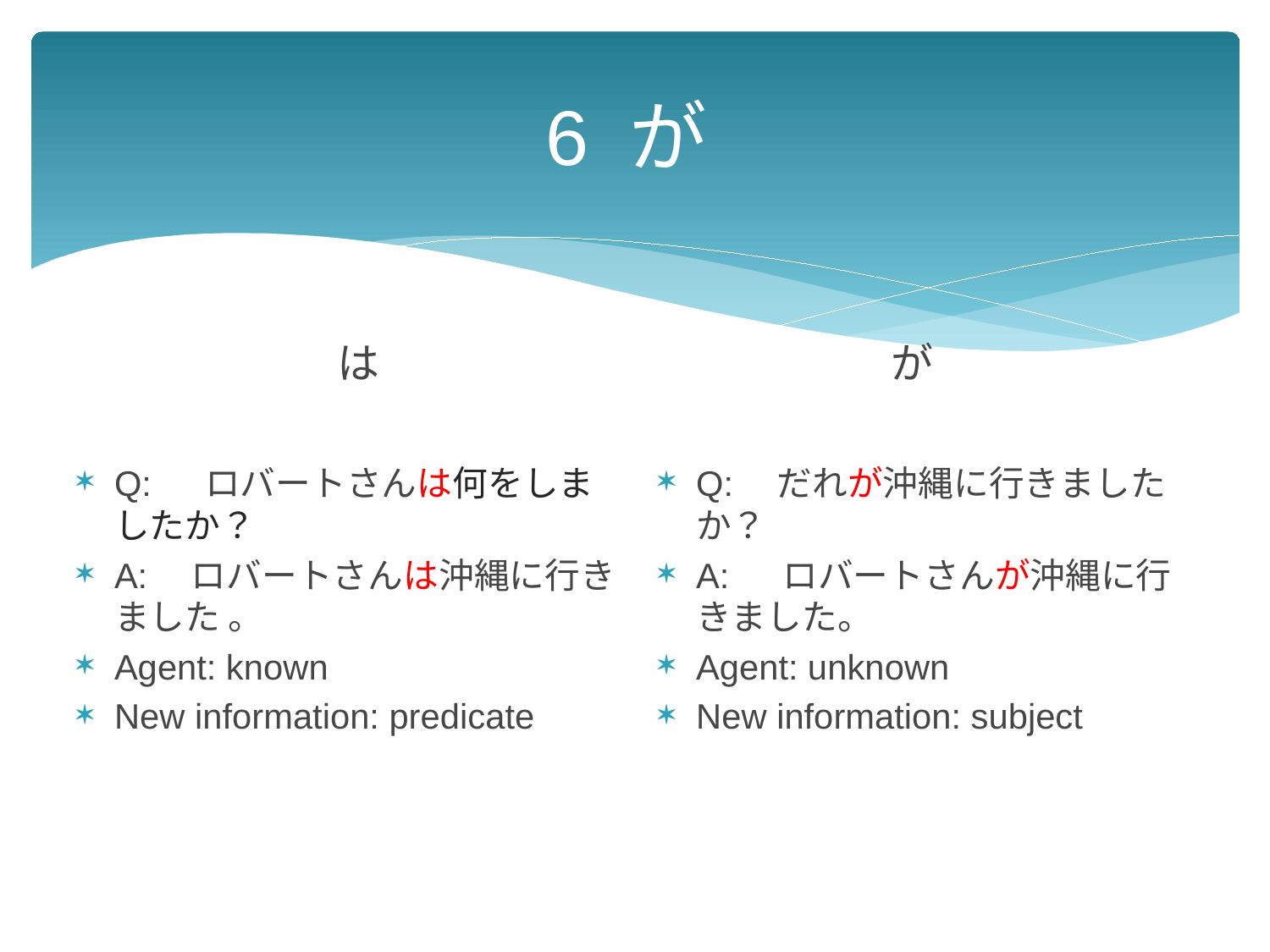

# 6 が
は
が
Q: 　ロバートさんは何をしましたか？
A:　ロバートさんは沖縄に行きました 。
Agent: known
New information: predicate
Q:　だれが沖縄に行きましたか？
A: 　ロバートさんが沖縄に行きました。
Agent: unknown
New information: subject